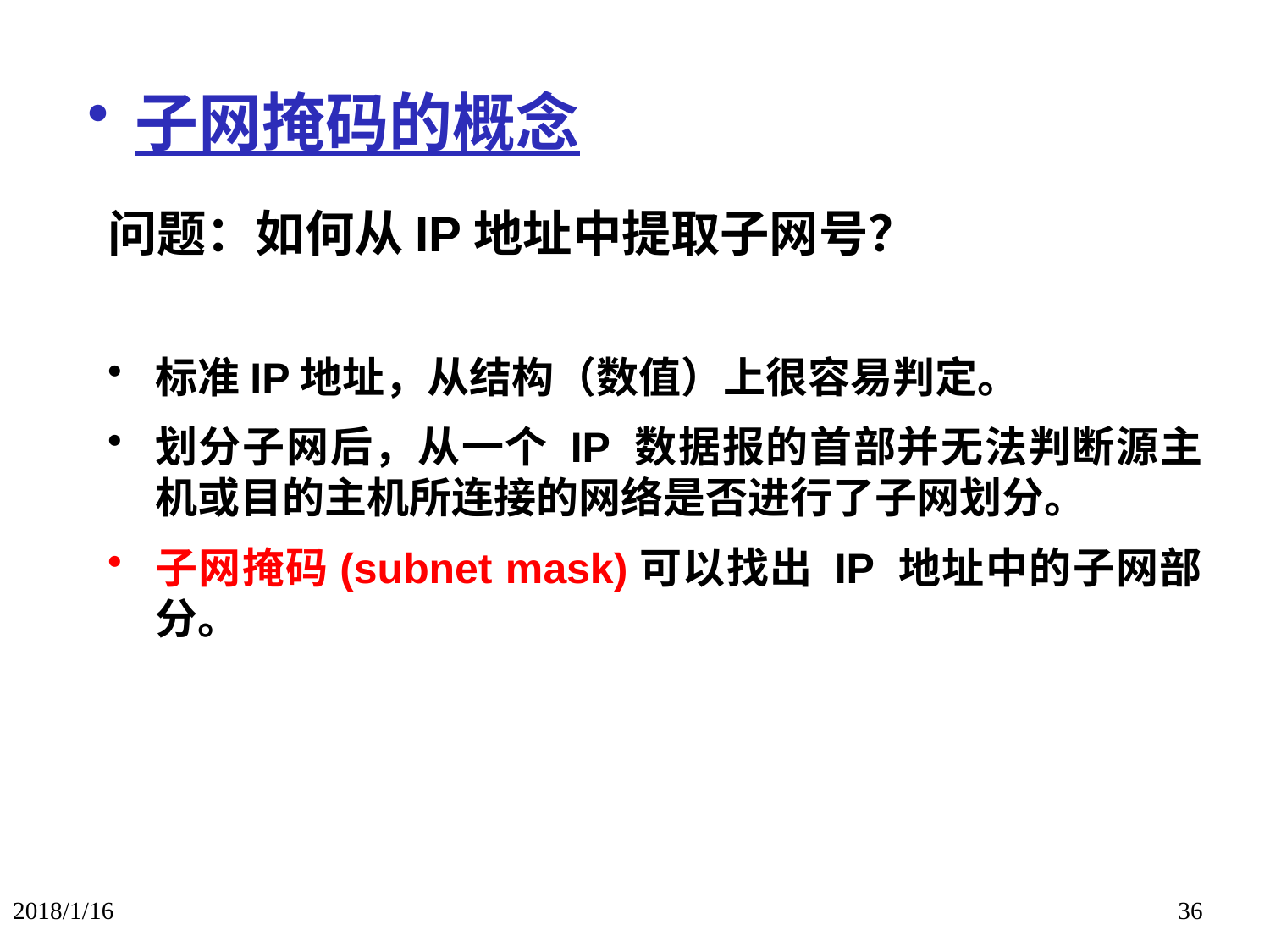

子网掩码的概念
问题：如何从IP地址中提取子网号？

标准IP地址，从结构（数值）上很容易判定。
划分子网后，从一个 IP 数据报的首部并无法判断源主机或目的主机所连接的网络是否进行了子网划分。
子网掩码(subnet mask)可以找出 IP 地址中的子网部分。
2018/1/16
36